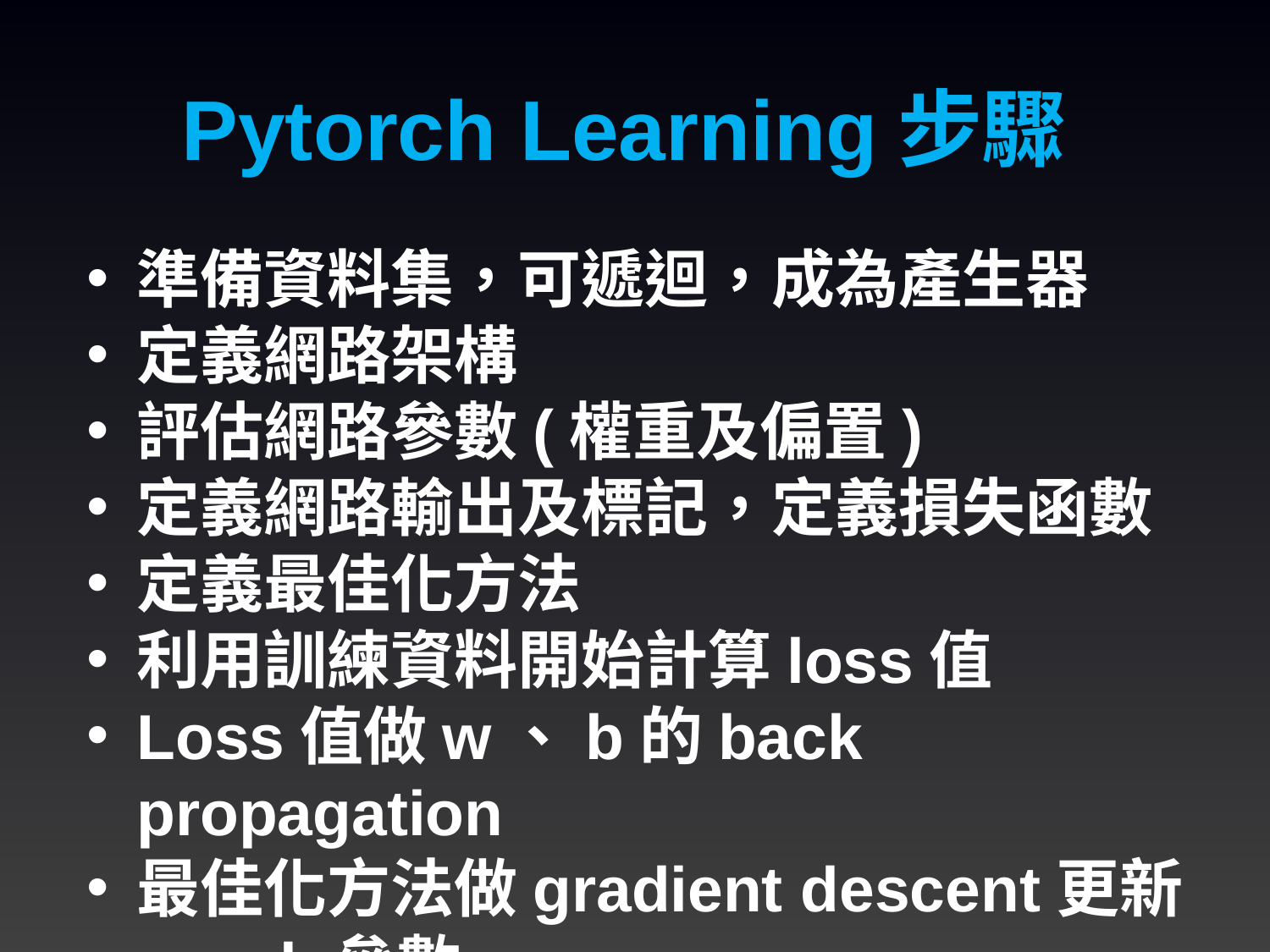

Pytorch Learning步驟
準備資料集，可遞迴，成為產生器
定義網路架構
評估網路參數(權重及偏置)
定義網路輸出及標記，定義損失函數
定義最佳化方法
利用訓練資料開始計算loss值
Loss值做w、b的back propagation
最佳化方法做gradient descent更新w，b參數